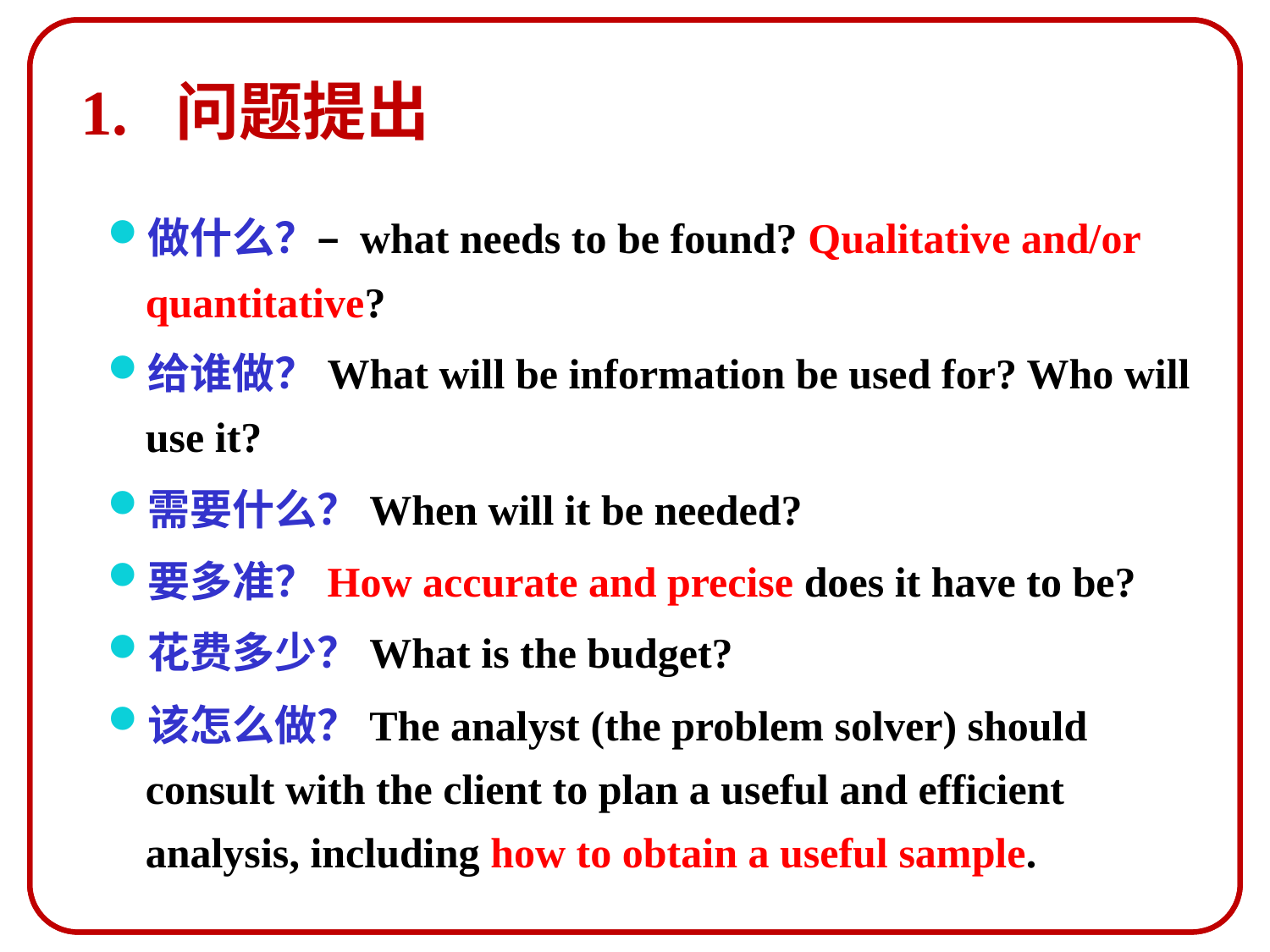

# 1.  问题提出
做什么？– what needs to be found? Qualitative and/or quantitative?
给谁做？What will be information be used for? Who will use it?
需要什么？When will it be needed?
要多准？How accurate and precise does it have to be?
花费多少？What is the budget?
该怎么做？The analyst (the problem solver) should consult with the client to plan a useful and efficient analysis, including how to obtain a useful sample.